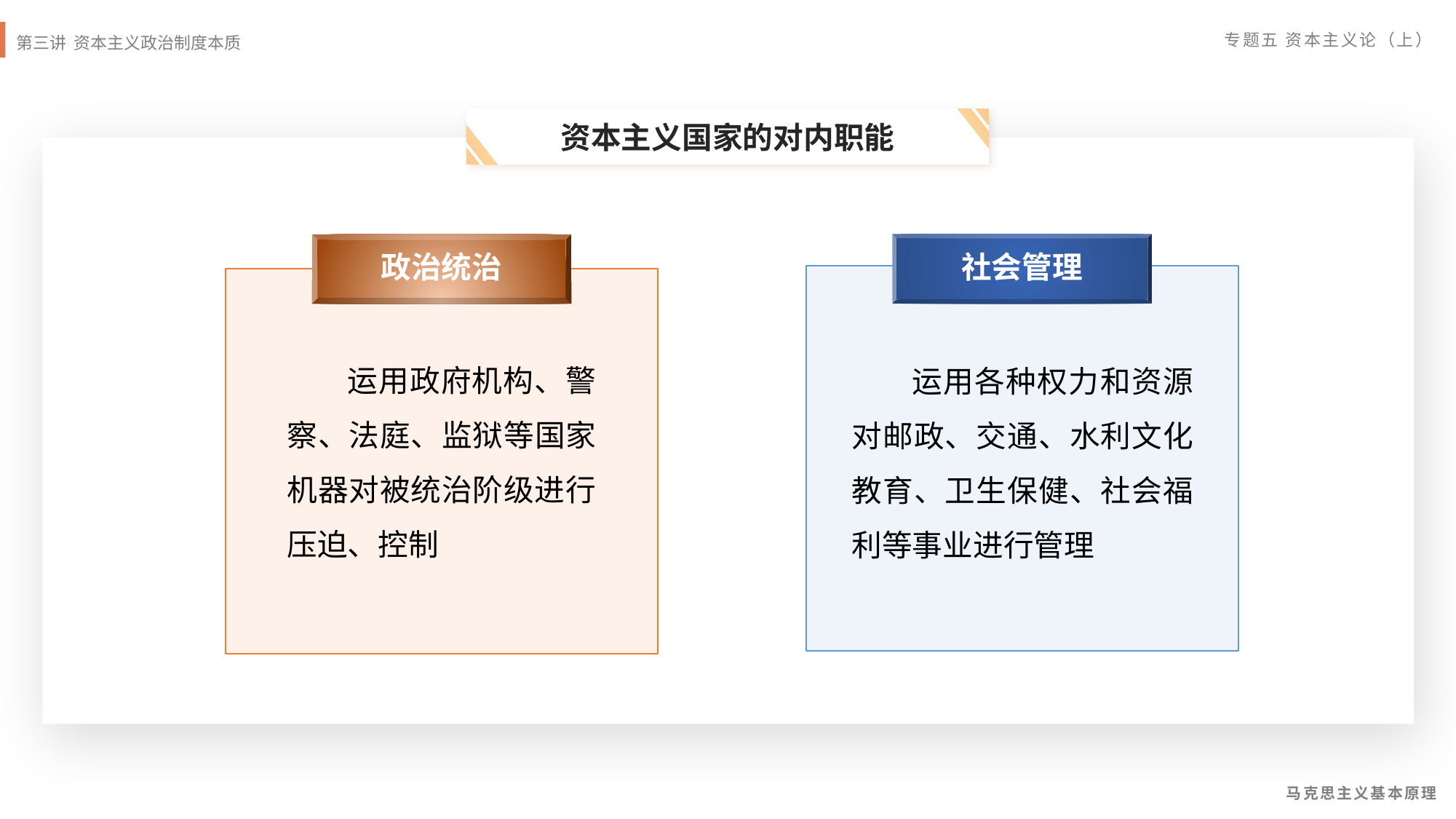

资本主义国家的对内职能

社会管理
政治统治

运用政府机构、警察、法庭、监狱等国家机器对被统治阶级进行压迫、控制
运用各种权力和资源对邮政、交通、水利文化教育、卫生保健、社会福利等事业进行管理